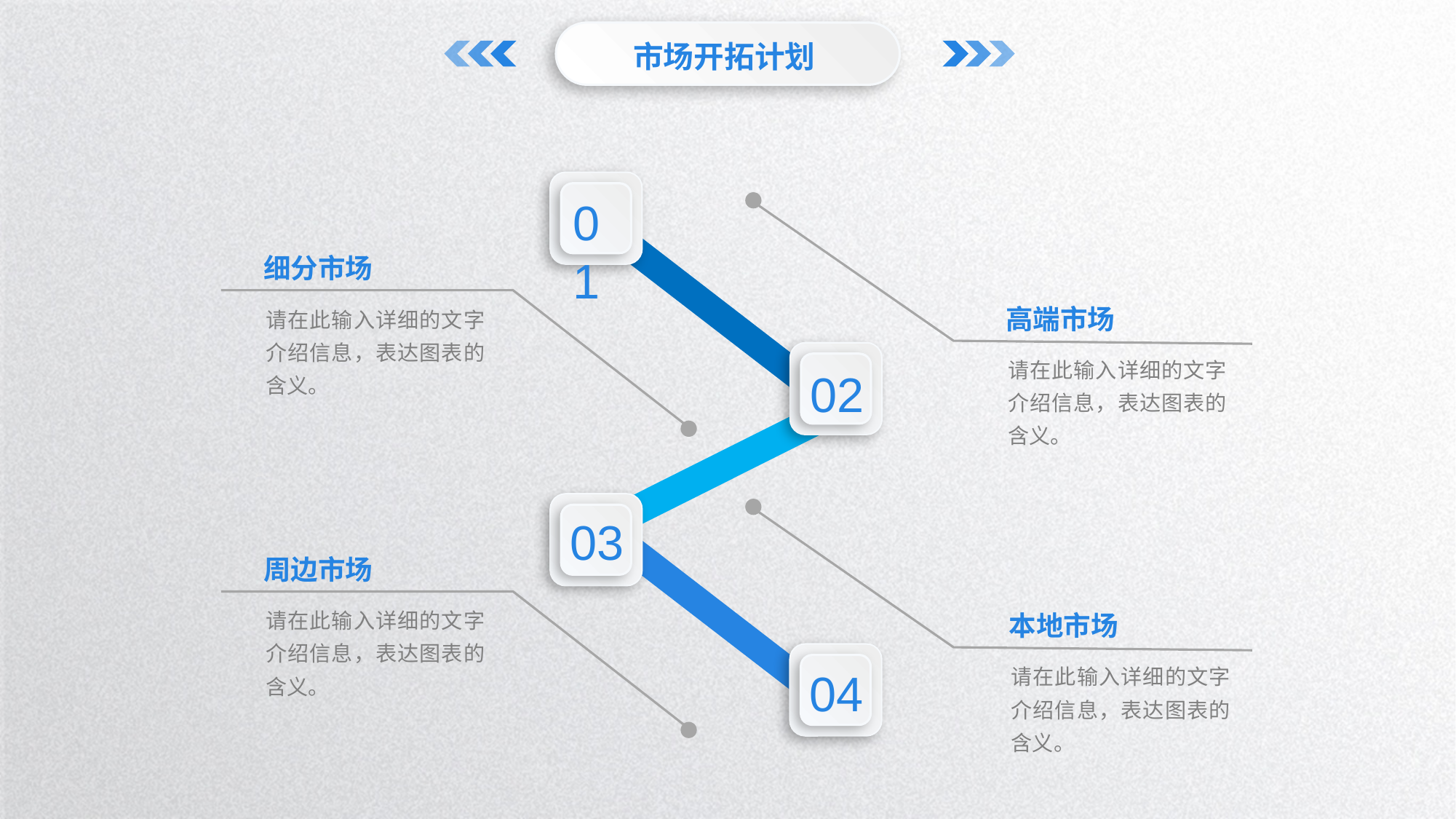

市场开拓计划

01

细分市场

请在此输入详细的文字介绍信息，表达图表的含义。
高端市场

02
请在此输入详细的文字介绍信息，表达图表的含义。

03

周边市场

请在此输入详细的文字介绍信息，表达图表的含义。

本地市场

04
请在此输入详细的文字介绍信息，表达图表的含义。